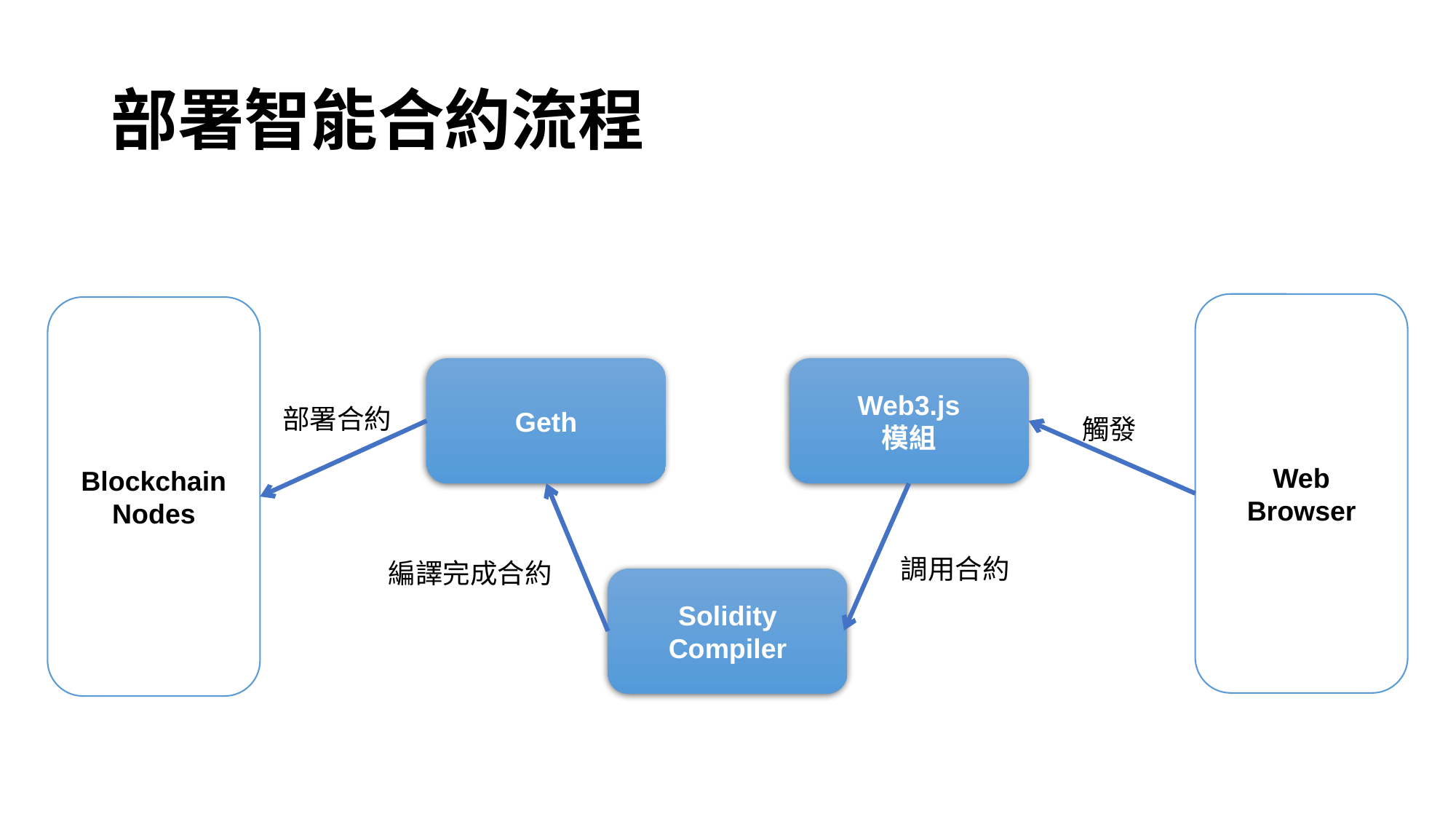

# 部署智能合約流程
Web
Browser
Blockchain
Nodes
Geth
Web3.js
模組
部署合約
觸發
調用合約
編譯完成合約
Solidity
Compiler